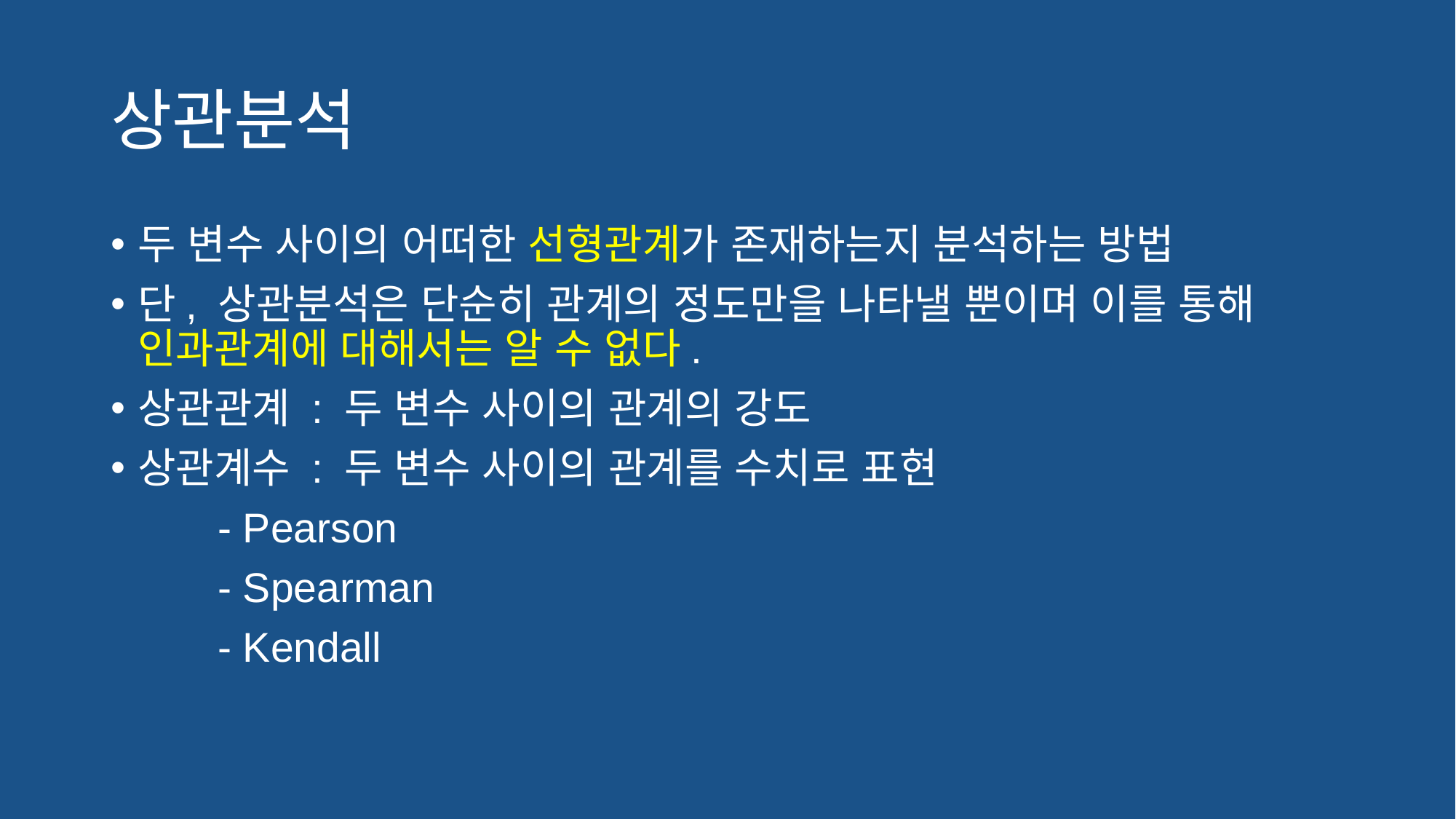

# 상관분석
두 변수 사이의 어떠한 선형관계가 존재하는지 분석하는 방법
단, 상관분석은 단순히 관계의 정도만을 나타낼 뿐이며 이를 통해 인과관계에 대해서는 알 수 없다.
상관관계 : 두 변수 사이의 관계의 강도
상관계수 : 두 변수 사이의 관계를 수치로 표현
	- Pearson
	- Spearman
	- Kendall